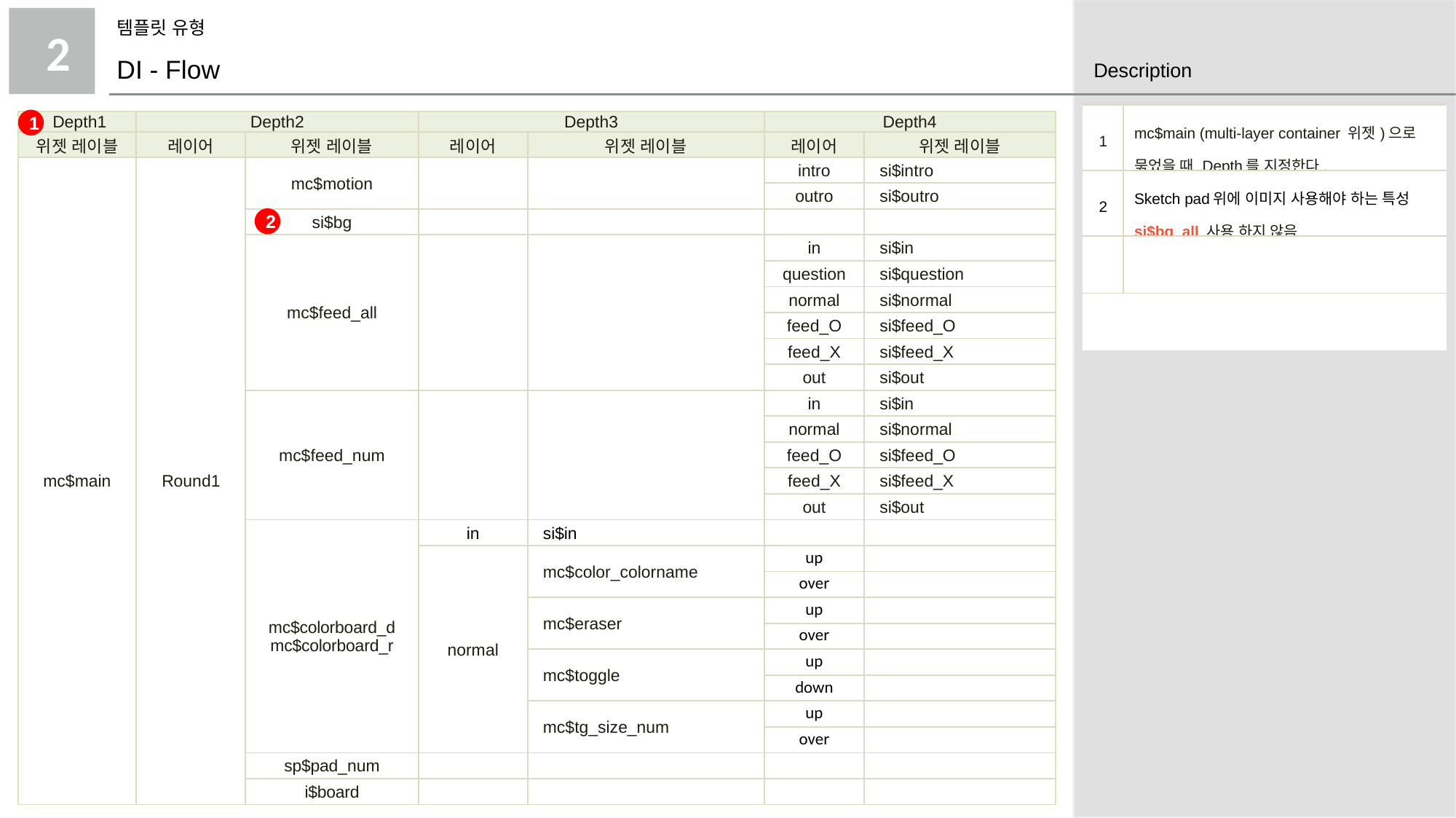

템플릿 유형
2
DI - Flow
| 1 | mc$main (multi-layer container 위젯)으로 묶었을 때 Depth를 지정한다. |
| --- | --- |
| 2 | Sketch pad위에 이미지 사용해야 하는 특성 si$bg\_all 사용 하지 않음 |
|  |  |
|  |  |
1
| Depth1 | Depth2 |  | Depth3 |  | Depth4 |  |
| --- | --- | --- | --- | --- | --- | --- |
| 위젯 레이블 | 레이어 | 위젯 레이블 | 레이어 | 위젯 레이블 | 레이어 | 위젯 레이블 |
| mc$main | Round1 | mc$motion |  |  | intro | si$intro |
|  |  |  |  |  | outro | si$outro |
|  |  | si$bg |  |  |  |  |
|  |  | mc$feed\_all |  |  | in | si$in |
|  |  |  |  |  | question | si$question |
|  |  |  |  |  | normal | si$normal |
|  |  |  |  |  | feed\_O | si$feed\_O |
|  |  |  |  |  | feed\_X | si$feed\_X |
|  |  |  |  |  | out | si$out |
|  |  | mc$feed\_num |  |  | in | si$in |
|  |  |  |  |  | normal | si$normal |
|  |  |  |  |  | feed\_O | si$feed\_O |
|  |  |  |  |  | feed\_X | si$feed\_X |
|  |  |  |  |  | out | si$out |
|  |  | mc$colorboard\_d mc$colorboard\_r | in | si$in |  |  |
|  |  |  | normal | mc$color\_colorname | up |  |
|  |  |  |  |  | over |  |
|  |  |  |  | mc$eraser | up |  |
|  |  |  |  |  | over |  |
|  |  |  |  | mc$toggle | up |  |
|  |  |  |  |  | down |  |
|  |  |  |  | mc$tg\_size\_num | up |  |
|  |  |  |  |  | over |  |
|  |  | sp$pad\_num |  |  |  |  |
|  |  | i$board |  |  |  |  |
2